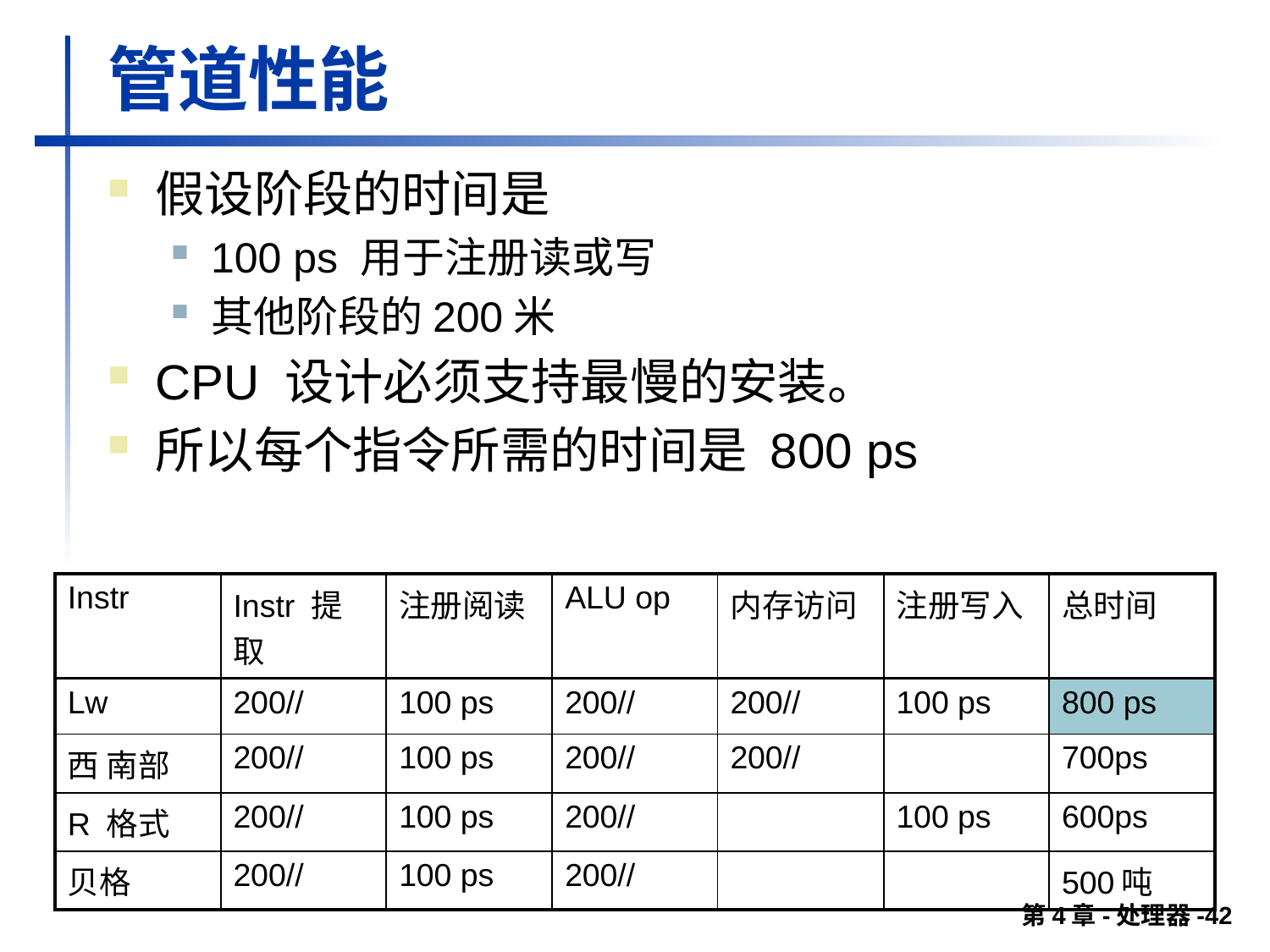

# 管道性能
假设阶段的时间是
100 ps 用于注册读或写
其他阶段的200米
CPU 设计必须支持最慢的安装。
所以每个指令所需的时间是 800 ps
| Instr | Instr 提取 | 注册阅读 | ALU op | 内存访问 | 注册写入 | 总时间 |
| --- | --- | --- | --- | --- | --- | --- |
| Lw | 200// | 100 ps | 200// | 200// | 100 ps | 800 ps |
| 西 南部 | 200// | 100 ps | 200// | 200// |  | 700ps |
| R 格式 | 200// | 100 ps | 200// |  | 100 ps | 600ps |
| 贝格 | 200// | 100 ps | 200// |  |  | 500吨 |
第4章-处理器-42